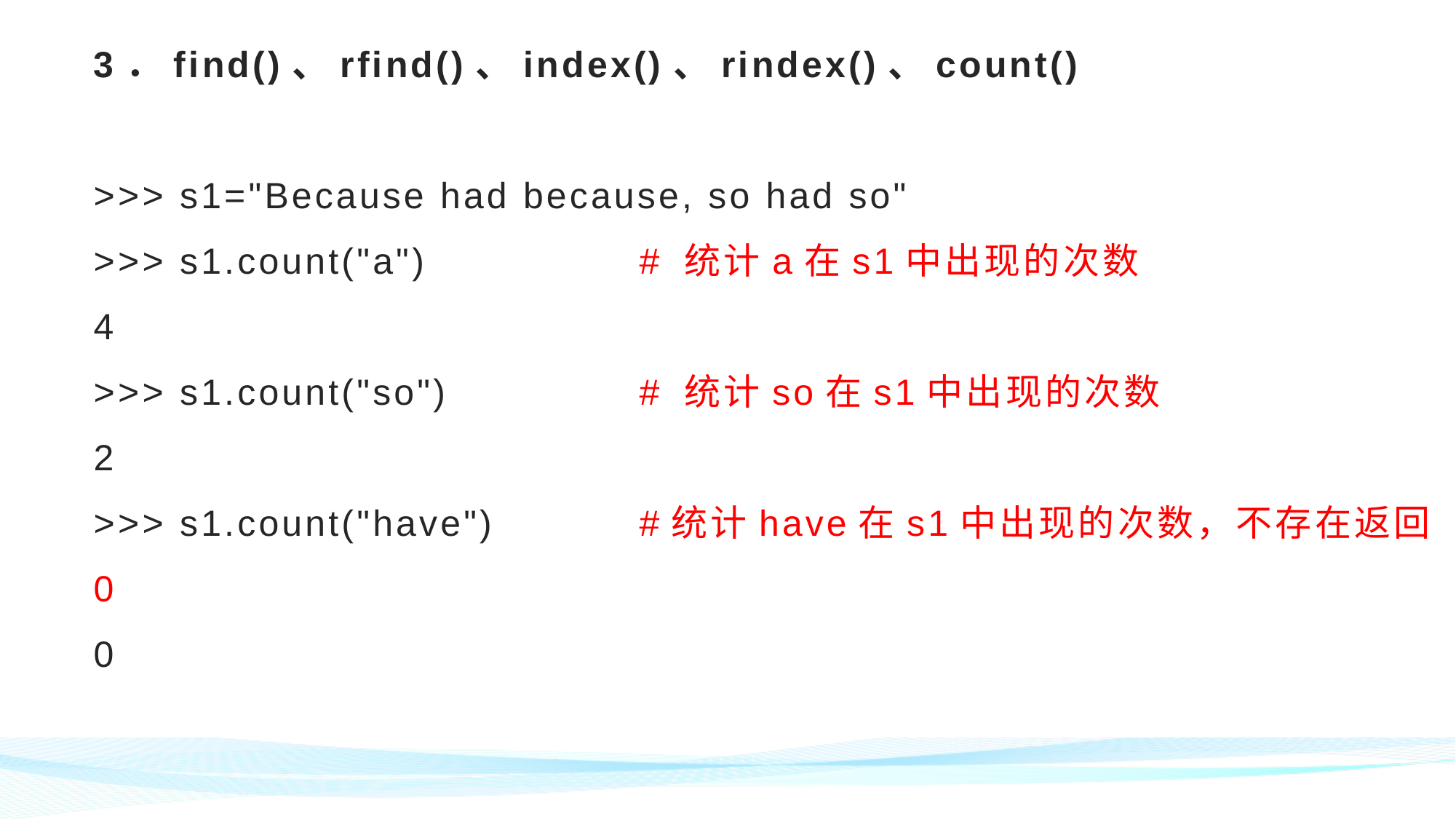

# 3．find()、rfind()、index()、rindex()、count() >>> s1="Because had because, so had so" >>> s1.count("a")		# 统计a在s1中出现的次数 4 >>> s1.count("so")		# 统计so在s1中出现的次数 2 >>> s1.count("have")		#统计have在s1中出现的次数，不存在返回0 0